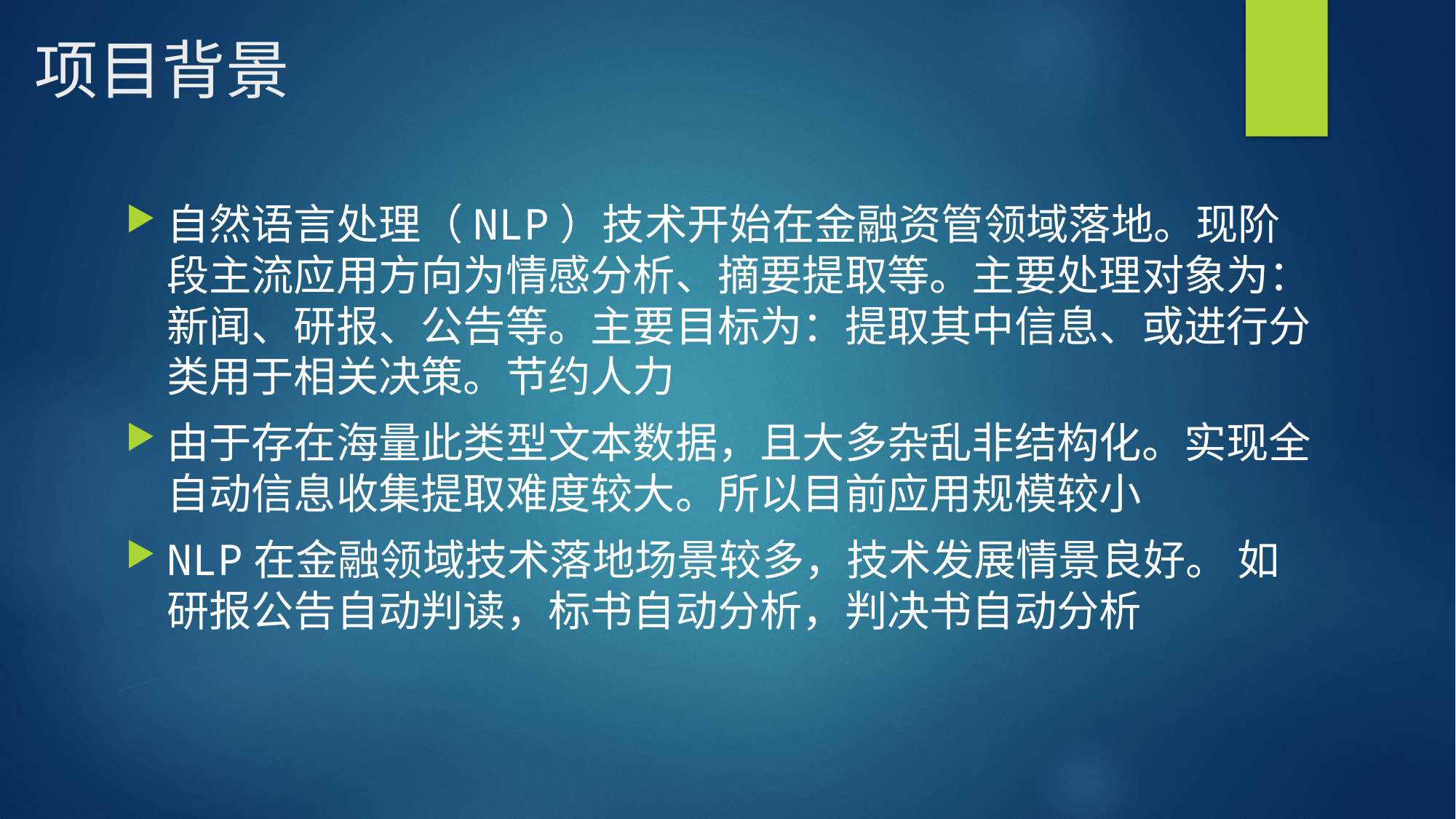

# 项目背景
自然语言处理（NLP）技术开始在金融资管领域落地。现阶段主流应用方向为情感分析、摘要提取等。主要处理对象为：新闻、研报、公告等。主要目标为：提取其中信息、或进行分类用于相关决策。节约人力
由于存在海量此类型文本数据，且大多杂乱非结构化。实现全自动信息收集提取难度较大。所以目前应用规模较小
NLP在金融领域技术落地场景较多，技术发展情景良好。 如研报公告自动判读，标书自动分析，判决书自动分析